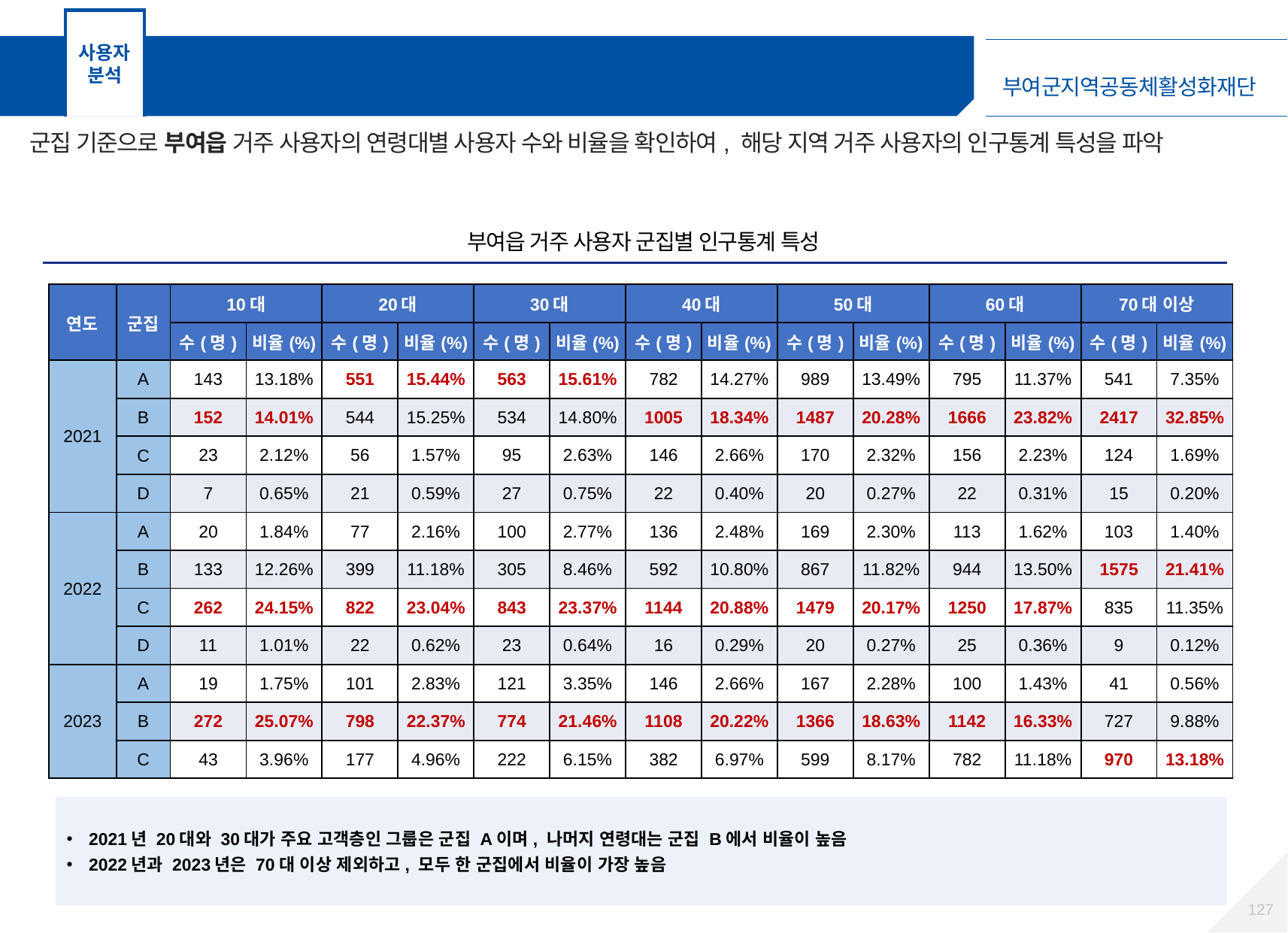

사용자
분석
고객 군집분석 – 부여읍 거주 사용자
군집 기준으로 부여읍 거주 사용자의 연령대별 사용자 수와 비율을 확인하여, 해당 지역 거주 사용자의 인구통계 특성을 파악
부여읍 거주 사용자 군집별 인구통계 특성
| 연도 | 군집 | 10대 |  | 20대 |  | 30대 |  | 40대 |  | 50대 |  | 60대 |  | 70대 이상 |  |
| --- | --- | --- | --- | --- | --- | --- | --- | --- | --- | --- | --- | --- | --- | --- | --- |
| 연도 | 군집 | 수(명) | 비율(%) | 수(명) | 비율(%) | 수(명) | 비율(%) | 수(명) | 비율(%) | 수(명) | 비율(%) | 수(명) | 비율(%) | 수(명) | 비율(%) |
| 2021 | A | 143 | 13.18% | 551 | 15.44% | 563 | 15.61% | 782 | 14.27% | 989 | 13.49% | 795 | 11.37% | 541 | 7.35% |
|  | B | 152 | 14.01% | 544 | 15.25% | 534 | 14.80% | 1005 | 18.34% | 1487 | 20.28% | 1666 | 23.82% | 2417 | 32.85% |
|  | C | 23 | 2.12% | 56 | 1.57% | 95 | 2.63% | 146 | 2.66% | 170 | 2.32% | 156 | 2.23% | 124 | 1.69% |
|  | D | 7 | 0.65% | 21 | 0.59% | 27 | 0.75% | 22 | 0.40% | 20 | 0.27% | 22 | 0.31% | 15 | 0.20% |
| 2022 | A | 20 | 1.84% | 77 | 2.16% | 100 | 2.77% | 136 | 2.48% | 169 | 2.30% | 113 | 1.62% | 103 | 1.40% |
|  | B | 133 | 12.26% | 399 | 11.18% | 305 | 8.46% | 592 | 10.80% | 867 | 11.82% | 944 | 13.50% | 1575 | 21.41% |
|  | C | 262 | 24.15% | 822 | 23.04% | 843 | 23.37% | 1144 | 20.88% | 1479 | 20.17% | 1250 | 17.87% | 835 | 11.35% |
|  | D | 11 | 1.01% | 22 | 0.62% | 23 | 0.64% | 16 | 0.29% | 20 | 0.27% | 25 | 0.36% | 9 | 0.12% |
| 2023 | A | 19 | 1.75% | 101 | 2.83% | 121 | 3.35% | 146 | 2.66% | 167 | 2.28% | 100 | 1.43% | 41 | 0.56% |
|  | B | 272 | 25.07% | 798 | 22.37% | 774 | 21.46% | 1108 | 20.22% | 1366 | 18.63% | 1142 | 16.33% | 727 | 9.88% |
|  | C | 43 | 3.96% | 177 | 4.96% | 222 | 6.15% | 382 | 6.97% | 599 | 8.17% | 782 | 11.18% | 970 | 13.18% |
2021년 20대와 30대가 주요 고객층인 그룹은 군집 A이며, 나머지 연령대는 군집 B에서 비율이 높음
2022년과 2023년은 70대 이상 제외하고, 모두 한 군집에서 비율이 가장 높음
127